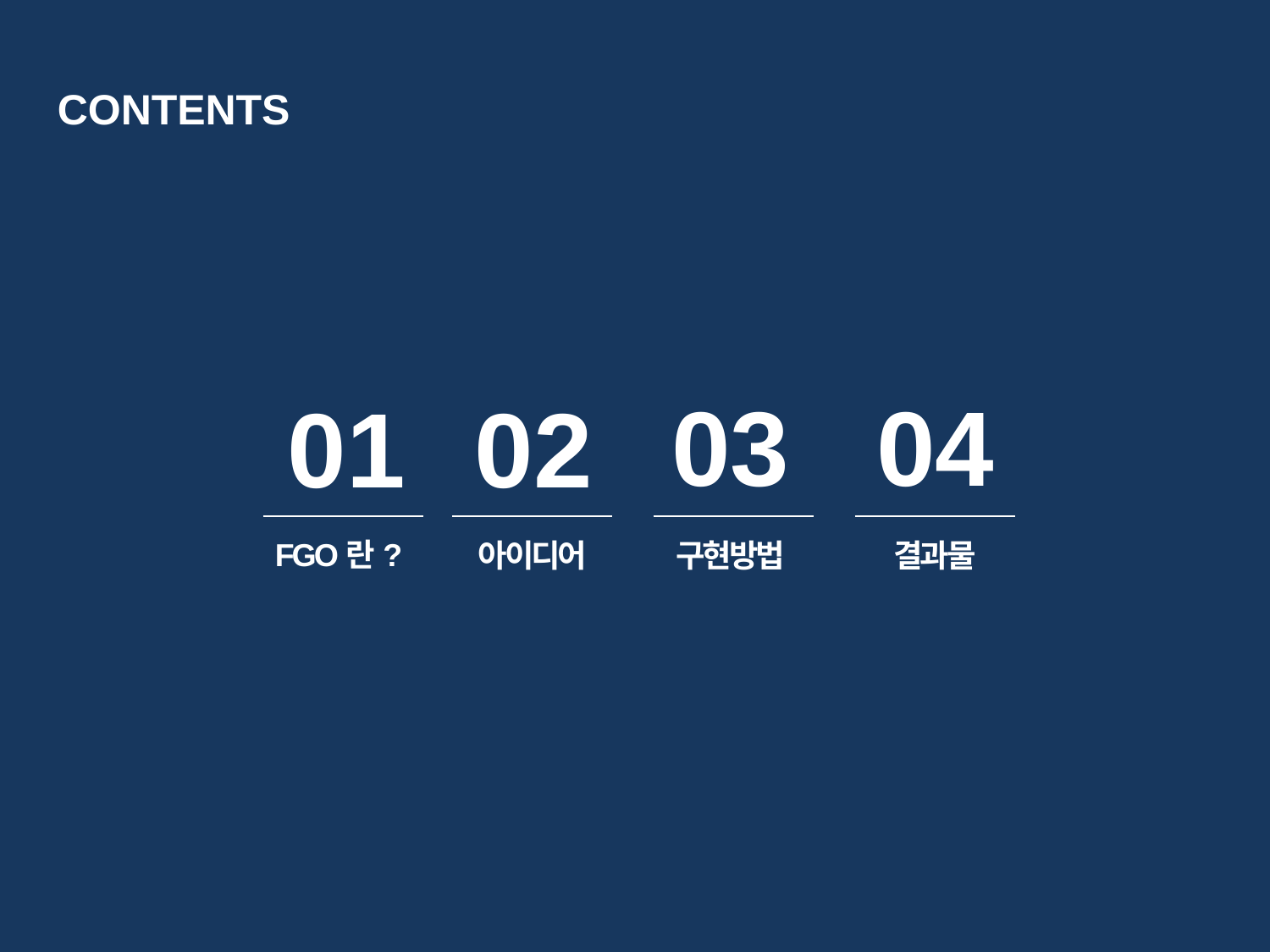

CONTENTS
03
04
01
02
결과물
아이디어
FGO란?
구현방법